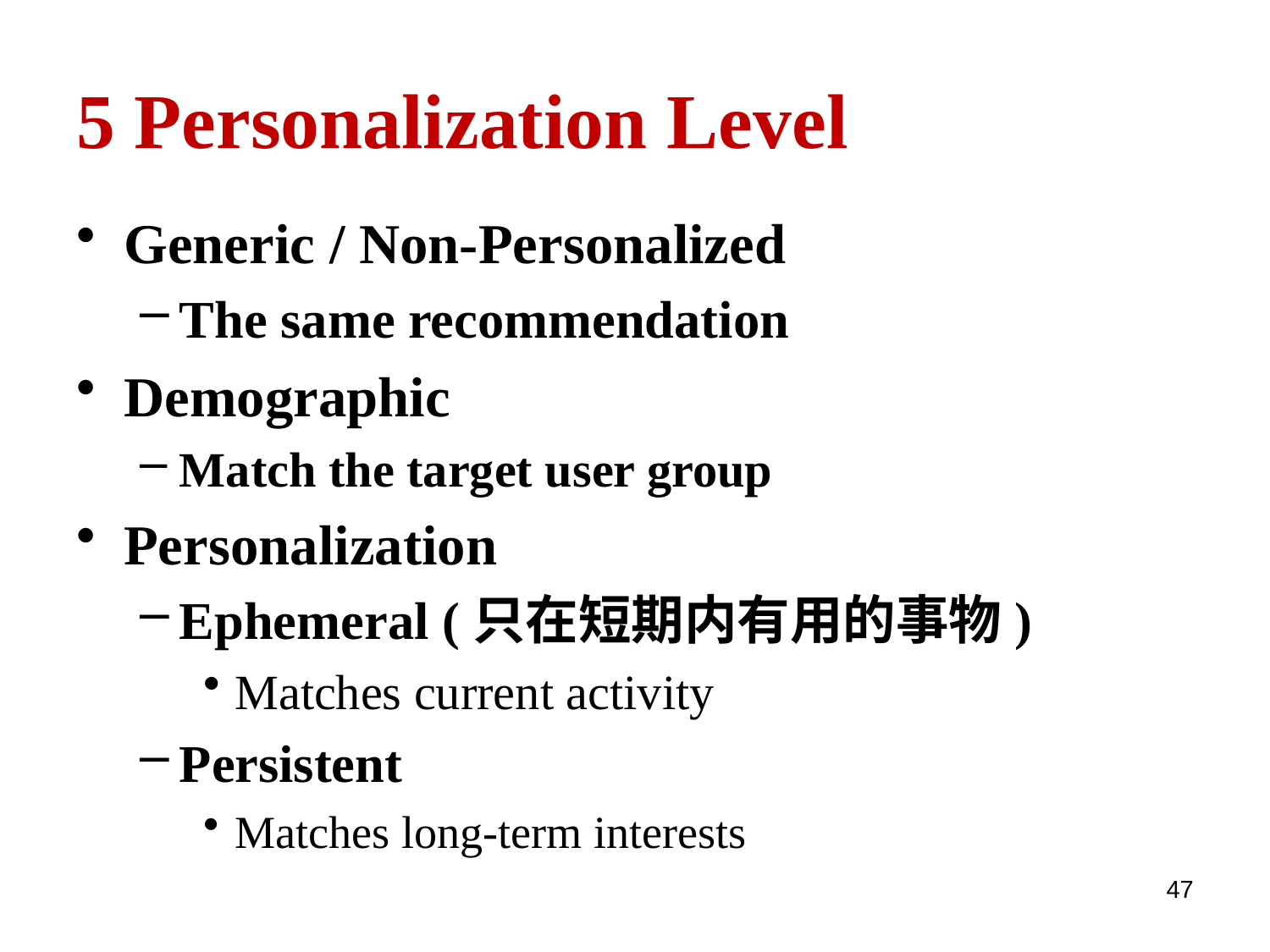

# 5 Personalization Level
Generic / Non-Personalized
The same recommendation
Demographic
Match the target user group
Personalization
Ephemeral (只在短期内有用的事物)
Matches current activity
Persistent
Matches long-term interests
47